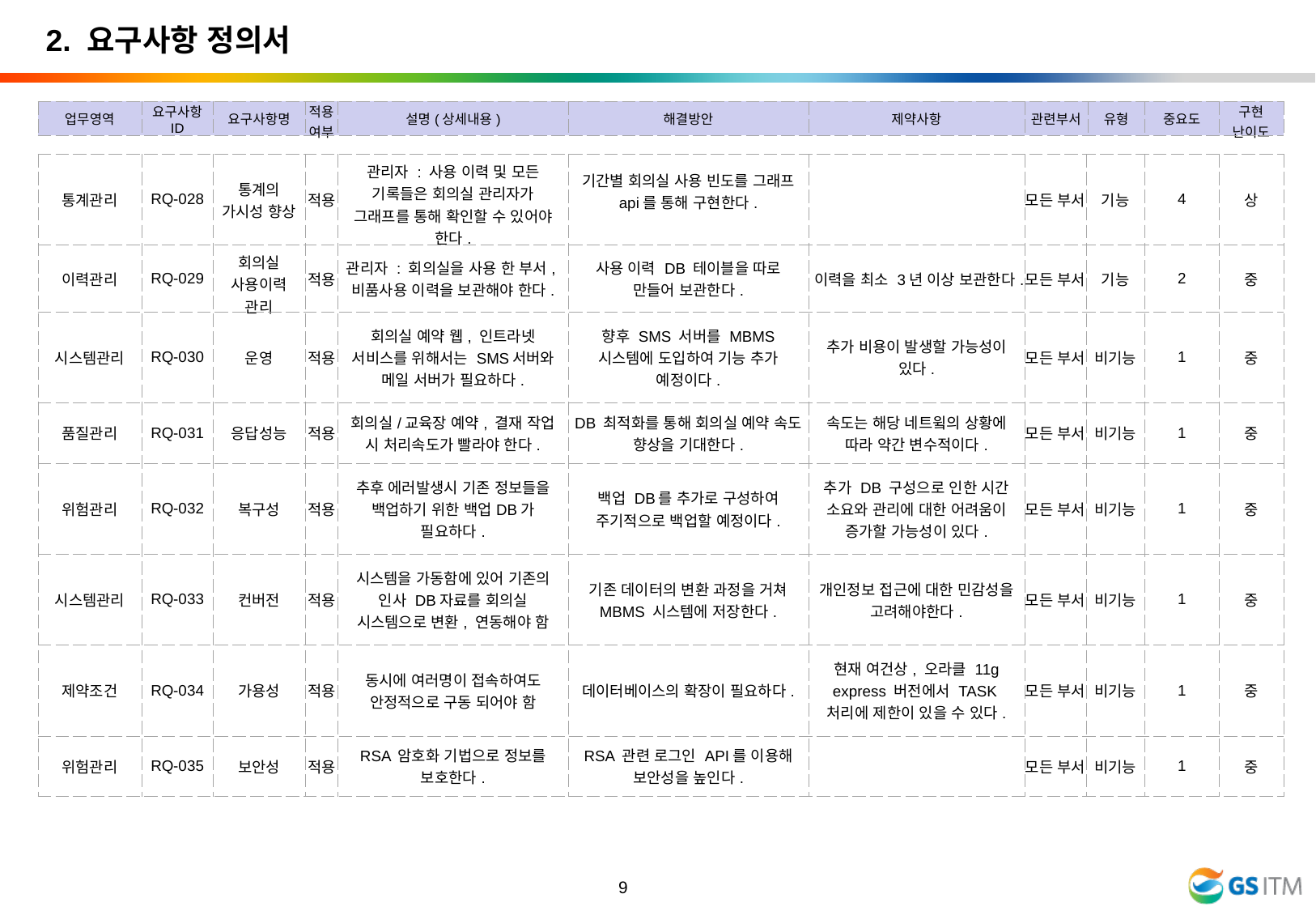

2. 요구사항 정의서
| 업무영역 | 요구사항 ID | 요구사항명 | 적용여부 | 설명(상세내용) | 해결방안 | 제약사항 | 관련부서 | 유형 | 중요도 | 구현 난이도 |
| --- | --- | --- | --- | --- | --- | --- | --- | --- | --- | --- |
| 통계관리 | RQ-028 | 통계의 가시성 향상 | 적용 | 관리자 : 사용 이력 및 모든 기록들은 회의실 관리자가 그래프를 통해 확인할 수 있어야 한다. | 기간별 회의실 사용 빈도를 그래프 api를 통해 구현한다. |  | 모든 부서 | 기능 | 4 | 상 |
| --- | --- | --- | --- | --- | --- | --- | --- | --- | --- | --- |
| 이력관리 | RQ-029 | 회의실 사용이력 관리 | 적용 | 관리자 : 회의실을 사용 한 부서, 비품사용 이력을 보관해야 한다. | 사용 이력 DB 테이블을 따로 만들어 보관한다. | 이력을 최소 3년 이상 보관한다. | 모든 부서 | 기능 | 2 | 중 |
| 시스템관리 | RQ-030 | 운영 | 적용 | 회의실 예약 웹, 인트라넷 서비스를 위해서는 SMS서버와 메일 서버가 필요하다. | 향후 SMS 서버를 MBMS 시스템에 도입하여 기능 추가 예정이다. | 추가 비용이 발생할 가능성이 있다. | 모든 부서 | 비기능 | 1 | 중 |
| 품질관리 | RQ-031 | 응답성능 | 적용 | 회의실/교육장 예약, 결재 작업 시 처리속도가 빨라야 한다. | DB 최적화를 통해 회의실 예약 속도 향상을 기대한다. | 속도는 해당 네트윜의 상황에 따라 약간 변수적이다. | 모든 부서 | 비기능 | 1 | 중 |
| 위험관리 | RQ-032 | 복구성 | 적용 | 추후 에러발생시 기존 정보들을 백업하기 위한 백업DB가 필요하다. | 백업 DB를 추가로 구성하여 주기적으로 백업할 예정이다. | 추가 DB 구성으로 인한 시간 소요와 관리에 대한 어려움이 증가할 가능성이 있다. | 모든 부서 | 비기능 | 1 | 중 |
| 시스템관리 | RQ-033 | 컨버전 | 적용 | 시스템을 가동함에 있어 기존의 인사 DB자료를 회의실 시스템으로 변환, 연동해야 함 | 기존 데이터의 변환 과정을 거쳐 MBMS 시스템에 저장한다. | 개인정보 접근에 대한 민감성을 고려해야한다. | 모든 부서 | 비기능 | 1 | 중 |
| 제약조건 | RQ-034 | 가용성 | 적용 | 동시에 여러명이 접속하여도 안정적으로 구동 되어야 함 | 데이터베이스의 확장이 필요하다. | 현재 여건상, 오라클 11g express 버전에서 TASK처리에 제한이 있을 수 있다. | 모든 부서 | 비기능 | 1 | 중 |
| 위험관리 | RQ-035 | 보안성 | 적용 | RSA 암호화 기법으로 정보를 보호한다. | RSA 관련 로그인 API를 이용해 보안성을 높인다. |  | 모든 부서 | 비기능 | 1 | 중 |